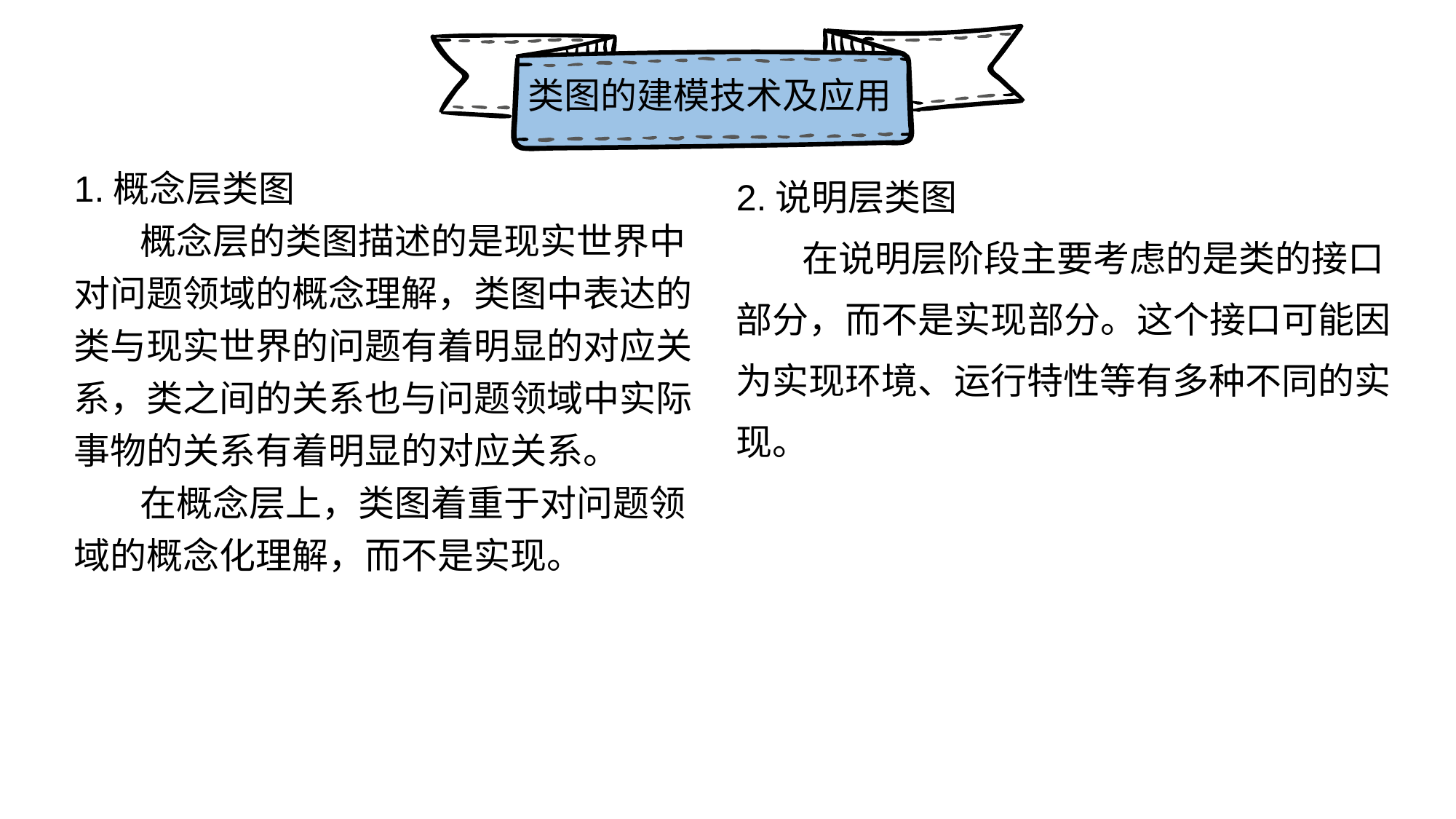

类图的建模技术及应用
1.概念层类图
       概念层的类图描述的是现实世界中对问题领域的概念理解，类图中表达的类与现实世界的问题有着明显的对应关系，类之间的关系也与问题领域中实际事物的关系有着明显的对应关系。
       在概念层上，类图着重于对问题领域的概念化理解，而不是实现。
2.说明层类图
       在说明层阶段主要考虑的是类的接口部分，而不是实现部分。这个接口可能因为实现环境、运行特性等有多种不同的实现。